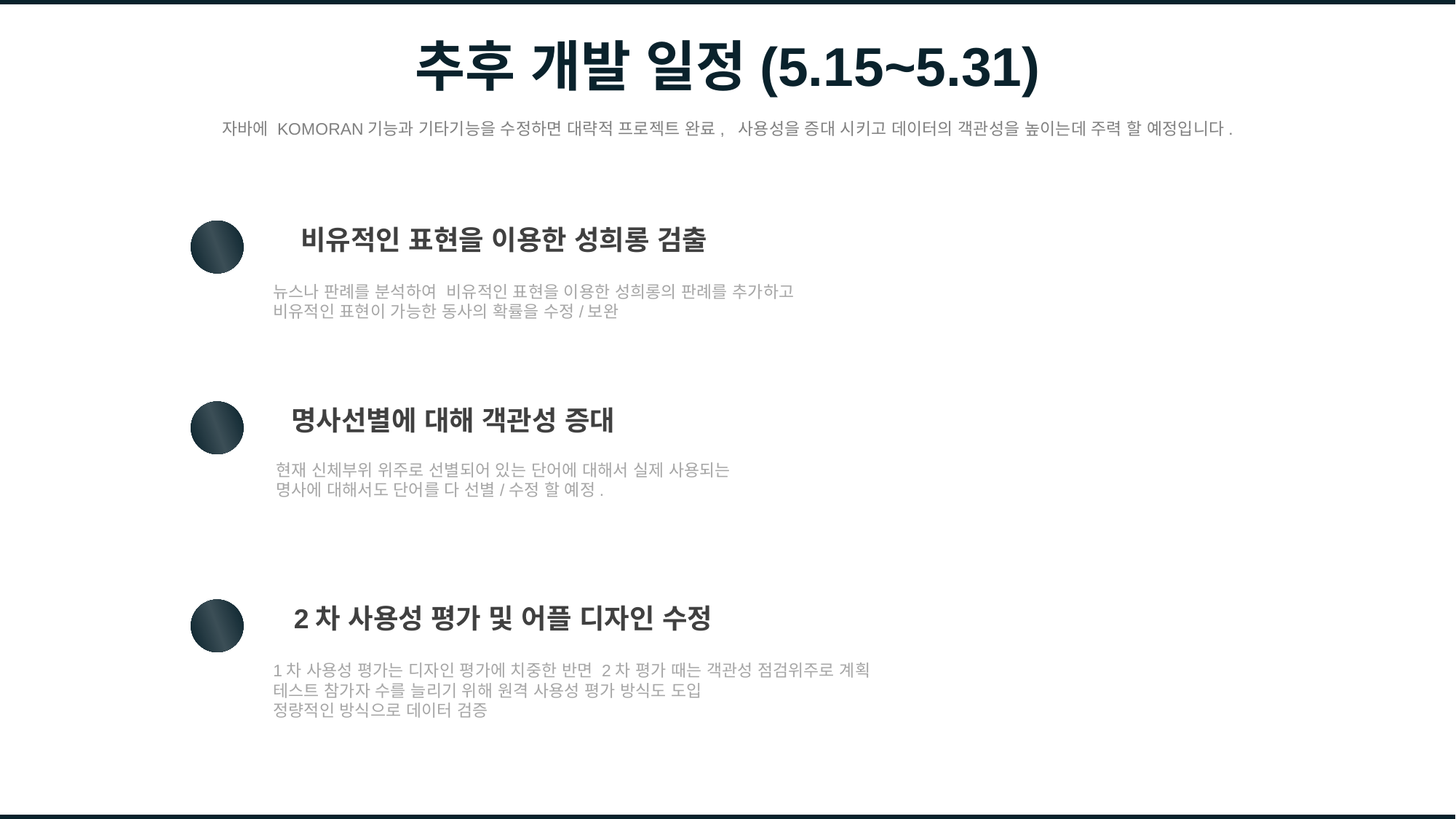

# 추후 개발 일정(5.15~5.31)
자바에 KOMORAN기능과 기타기능을 수정하면 대략적 프로젝트 완료,  사용성을 증대 시키고 데이터의 객관성을 높이는데 주력 할 예정입니다.
비유적인 표현을 이용한 성희롱 검출

뉴스나 판례를 분석하여  비유적인 표현을 이용한 성희롱의 판례를 추가하고
비유적인 표현이 가능한 동사의 확률을 수정/보완
명사선별에 대해 객관성 증대

현재 신체부위 위주로 선별되어 있는 단어에 대해서 실제 사용되는 명사에 대해서도 단어를 다 선별/수정 할 예정.
2차 사용성 평가 및 어플 디자인 수정

1차 사용성 평가는 디자인 평가에 치중한 반면 2차 평가 때는 객관성 점검위주로 계획
테스트 참가자 수를 늘리기 위해 원격 사용성 평가 방식도 도입
정량적인 방식으로 데이터 검증